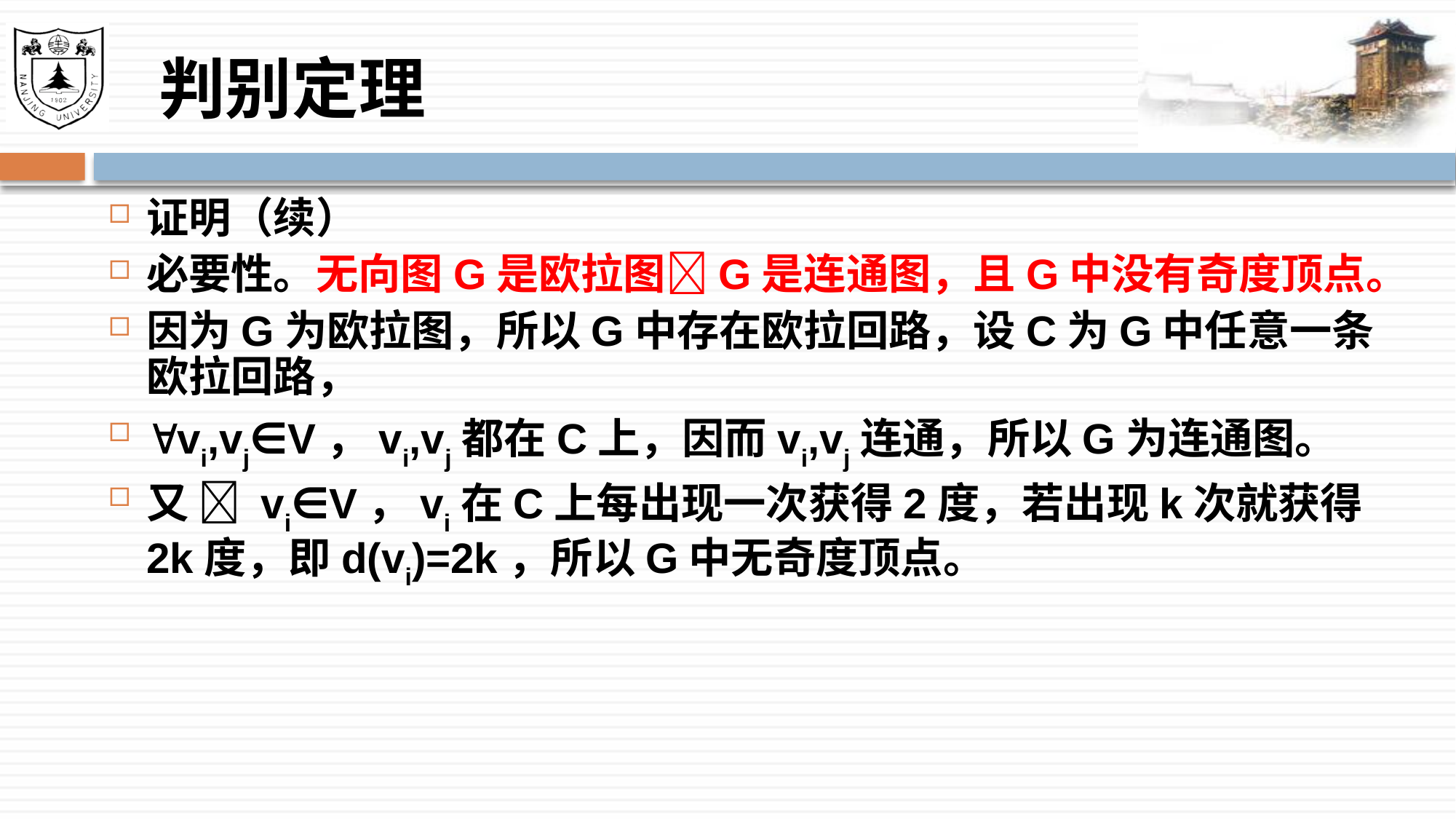

# 判别定理
证明（续）
必要性。无向图G是欧拉图⇒G是连通图，且G中没有奇度顶点。
因为G为欧拉图，所以G中存在欧拉回路，设C为G中任意一条欧拉回路，
∀vi,vj∈V，vi,vj都在C上，因而vi,vj连通，所以G为连通图。
又 ∀ vi∈V，vi在C上每出现一次获得2度，若出现k次就获得2k度，即d(vi)=2k，所以G中无奇度顶点。